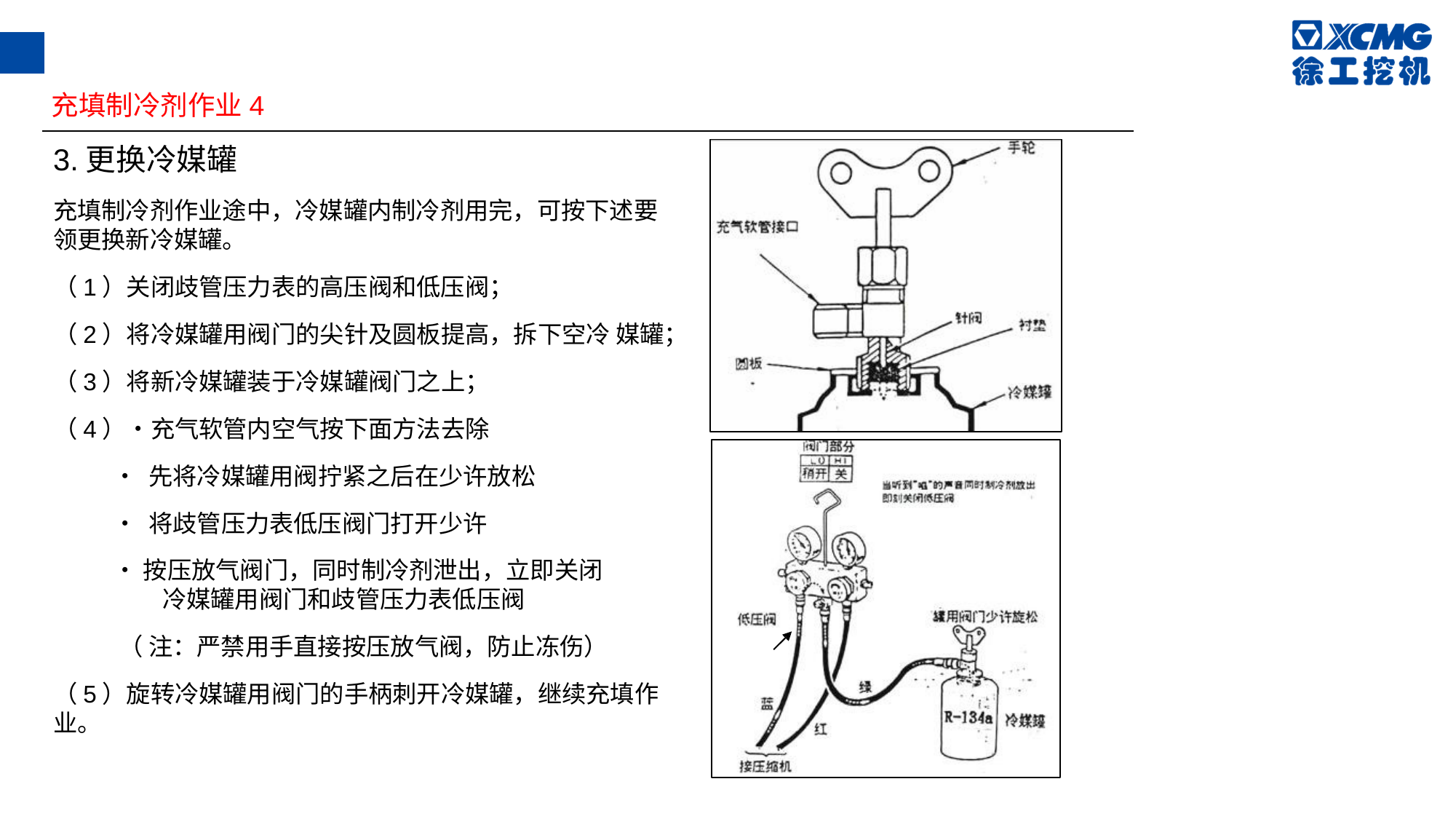

充填制冷剂作业4

3.更换冷媒罐
充填制冷剂作业途中，冷媒罐内制冷剂用完，可按下述要领更换新冷媒罐。
（1）关闭歧管压力表的高压阀和低压阀；
（2）将冷媒罐用阀门的尖针及圆板提高，拆下空冷 媒罐；
（3）将新冷媒罐装于冷媒罐阀门之上；
（4）•充气软管内空气按下面方法去除
           • 先将冷媒罐用阀拧紧之后在少许放松
           • 将歧管压力表低压阀门打开少许
           •按压放气阀门，同时制冷剂泄出，立即关闭 	冷媒罐用阀门和歧管压力表低压阀
           （ 注：严禁用手直接按压放气阀，防止冻伤）
（5）旋转冷媒罐用阀门的手柄刺开冷媒罐，继续充填作业。